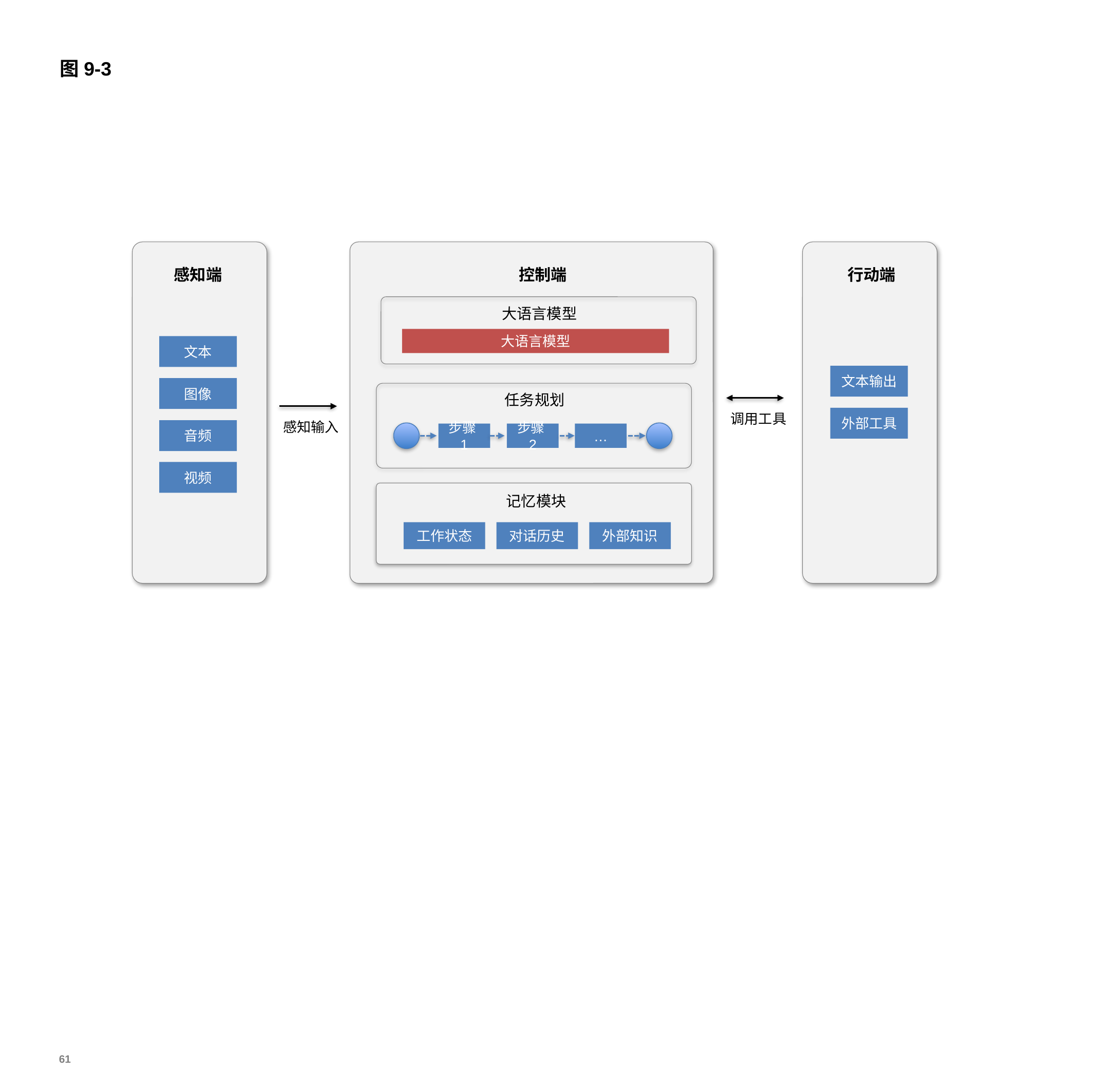

图9-3

感知端
控制端
行动端

大语言模型
大语言模型
文本
文本输出
图像

任务规划
调用工具
外部工具
感知输入
音频

步骤1
步骤2
…
视频

记忆模块
工作状态
对话历史
外部知识